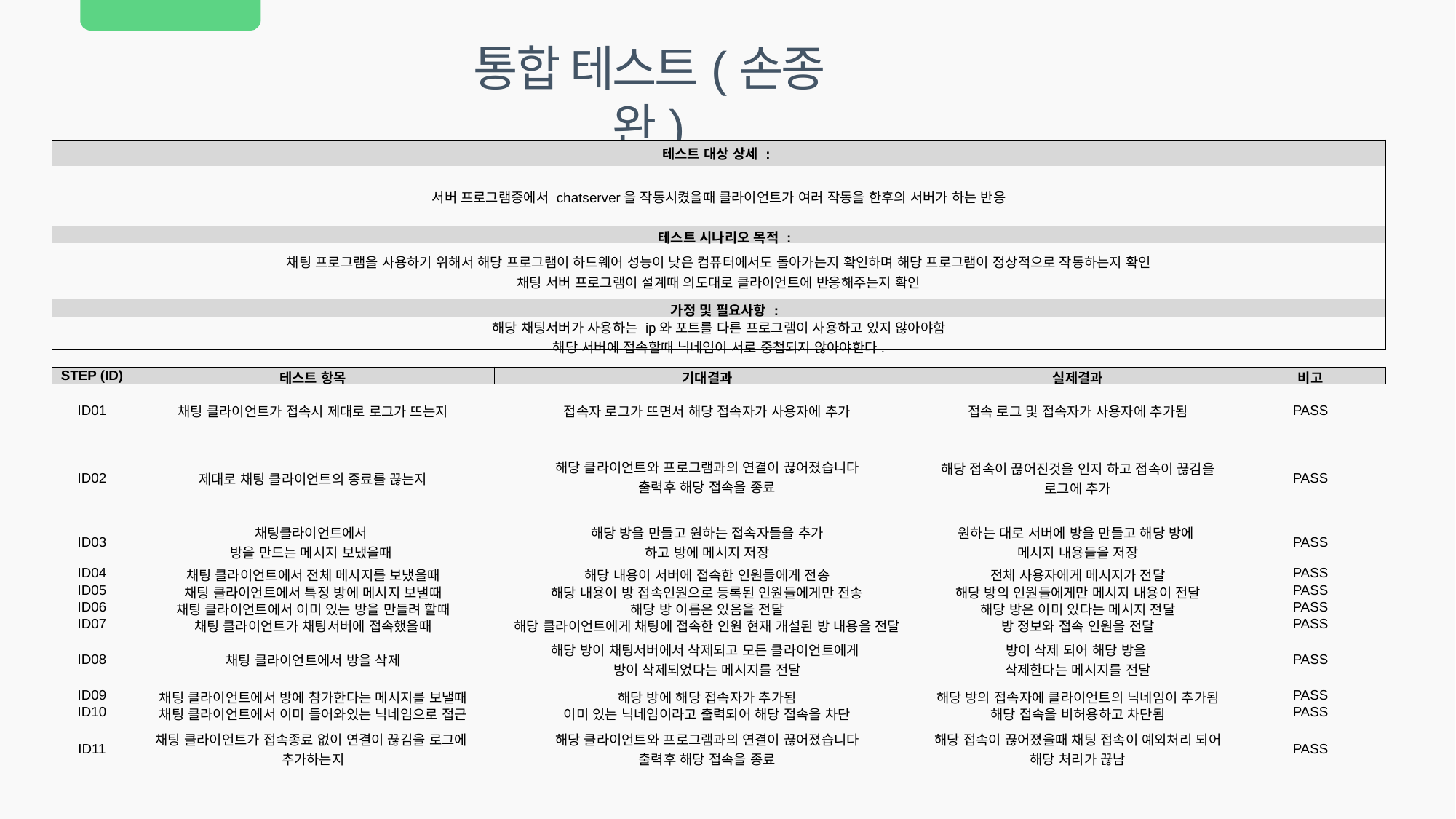

통합 테스트(손종완)
| 테스트 대상 상세 : |  |  |  |  |  |  |  |  |  |  |  |
| --- | --- | --- | --- | --- | --- | --- | --- | --- | --- | --- | --- |
| 서버 프로그램중에서 chatserver을 작동시켰을때 클라이언트가 여러 작동을 한후의 서버가 하는 반응 |  |  |  |  |  |  |  |  |  |  |  |
| 테스트 시나리오 목적 : |  |  |  |  |  |  |  |  |  |  |  |
| 채팅 프로그램을 사용하기 위해서 해당 프로그램이 하드웨어 성능이 낮은 컴퓨터에서도 돌아가는지 확인하며 해당 프로그램이 정상적으로 작동하는지 확인 채팅 서버 프로그램이 설계때 의도대로 클라이언트에 반응해주는지 확인 |  |  |  |  |  |  |  |  |  |  |  |
| 가정 및 필요사항 : |  |  |  |  |  |  |  |  |  |  |  |
| 해당 채팅서버가 사용하는 ip와 포트를 다른 프로그램이 사용하고 있지 않아야함 해당 서버에 접속할때 닉네임이 서로 중첩되지 않아야한다. |  |  |  |  |  |  |  |  |  |  |  |
|  |  |  |  |  |  |  |  |  |  |  |  |
| STEP (ID) | 테스트 항목 |  |  | 기대결과 |  |  | 실제결과 |  |  | 비고 |  |
| ID01 | 채팅 클라이언트가 접속시 제대로 로그가 뜨는지 |  |  | 접속자 로그가 뜨면서 해당 접속자가 사용자에 추가 |  |  | 접속 로그 및 접속자가 사용자에 추가됨 |  |  | PASS |  |
| ID02 | 제대로 채팅 클라이언트의 종료를 끊는지 |  |  | 해당 클라이언트와 프로그램과의 연결이 끊어졌습니다 출력후 해당 접속을 종료 |  |  | 해당 접속이 끊어진것을 인지 하고 접속이 끊김을 로그에 추가 |  |  | PASS |  |
| ID03 | 채팅클라이언트에서 방을 만드는 메시지 보냈을때 |  |  | 해당 방을 만들고 원하는 접속자들을 추가 하고 방에 메시지 저장 |  |  | 원하는 대로 서버에 방을 만들고 해당 방에 메시지 내용들을 저장 |  |  | PASS |  |
| ID04 | 채팅 클라이언트에서 전체 메시지를 보냈을때 |  |  | 해당 내용이 서버에 접속한 인원들에게 전송 |  |  | 전체 사용자에게 메시지가 전달 |  |  | PASS |  |
| ID05 | 채팅 클라이언트에서 특정 방에 메시지 보낼때 |  |  | 해당 내용이 방 접속인원으로 등록된 인원들에게만 전송 |  |  | 해당 방의 인원들에게만 메시지 내용이 전달 |  |  | PASS |  |
| ID06 | 채팅 클라이언트에서 이미 있는 방을 만들려 할때 |  |  | 해당 방 이름은 있음을 전달 |  |  | 해당 방은 이미 있다는 메시지 전달 |  |  | PASS |  |
| ID07 | 채팅 클라이언트가 채팅서버에 접속했을때 |  |  | 해당 클라이언트에게 채팅에 접속한 인원 현재 개설된 방 내용을 전달 |  |  | 방 정보와 접속 인원을 전달 |  |  | PASS |  |
| ID08 | 채팅 클라이언트에서 방을 삭제 |  |  | 해당 방이 채팅서버에서 삭제되고 모든 클라이언트에게 방이 삭제되었다는 메시지를 전달 |  |  | 방이 삭제 되어 해당 방을 삭제한다는 메시지를 전달 |  |  | PASS |  |
| ID09 | 채팅 클라이언트에서 방에 참가한다는 메시지를 보낼때 |  |  | 해당 방에 해당 접속자가 추가됨 |  |  | 해당 방의 접속자에 클라이언트의 닉네임이 추가됨 |  |  | PASS |  |
| ID10 | 채팅 클라이언트에서 이미 들어와있는 닉네임으로 접근 |  |  | 이미 있는 닉네임이라고 출력되어 해당 접속을 차단 |  |  | 해당 접속을 비허용하고 차단됨 |  |  | PASS |  |
| ID11 | 채팅 클라이언트가 접속종료 없이 연결이 끊김을 로그에 추가하는지 |  |  | 해당 클라이언트와 프로그램과의 연결이 끊어졌습니다 출력후 해당 접속을 종료 |  |  | 해당 접속이 끊어졌을때 채팅 접속이 예외처리 되어 해당 처리가 끊남 |  |  | PASS |  |